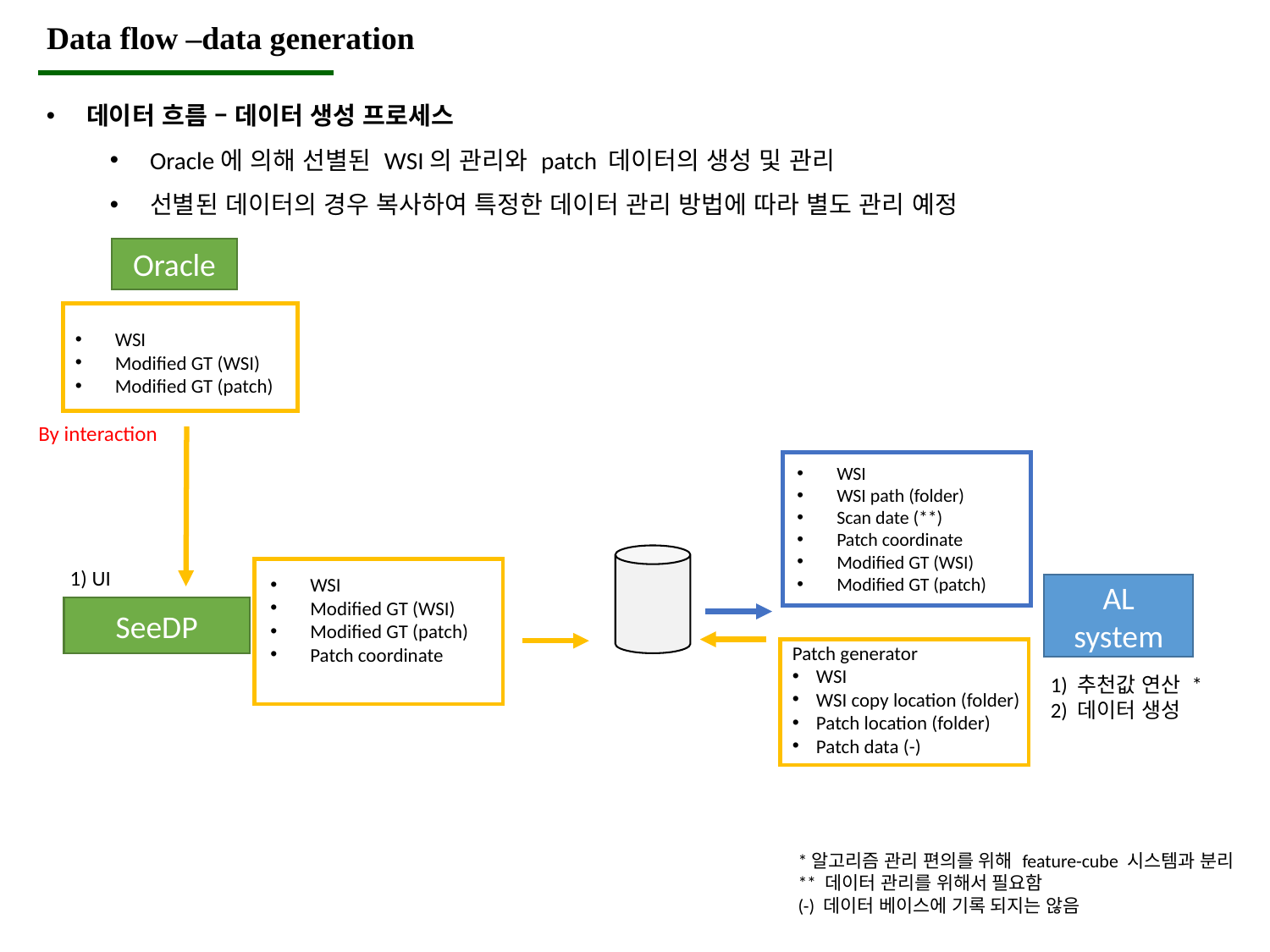

Data flow –data generation
데이터 흐름 – 데이터 생성 프로세스
Oracle에 의해 선별된 WSI의 관리와 patch 데이터의 생성 및 관리
선별된 데이터의 경우 복사하여 특정한 데이터 관리 방법에 따라 별도 관리 예정
Oracle

WSI
Modified GT (WSI)
Modified GT (patch)
By interaction

WSI
WSI path (folder)
Scan date (**)
Patch coordinate
Modified GT (WSI)
Modified GT (patch)

1) UI

WSI
Modified GT (WSI)
Modified GT (patch)
Patch coordinate
AL system
SeeDP
Patch generator
WSI
WSI copy location (folder)
Patch location (folder)
Patch data (-)

1) 추천값 연산 *
2) 데이터 생성
*알고리즘 관리 편의를 위해 feature-cube 시스템과 분리
** 데이터 관리를 위해서 필요함
(-) 데이터 베이스에 기록 되지는 않음